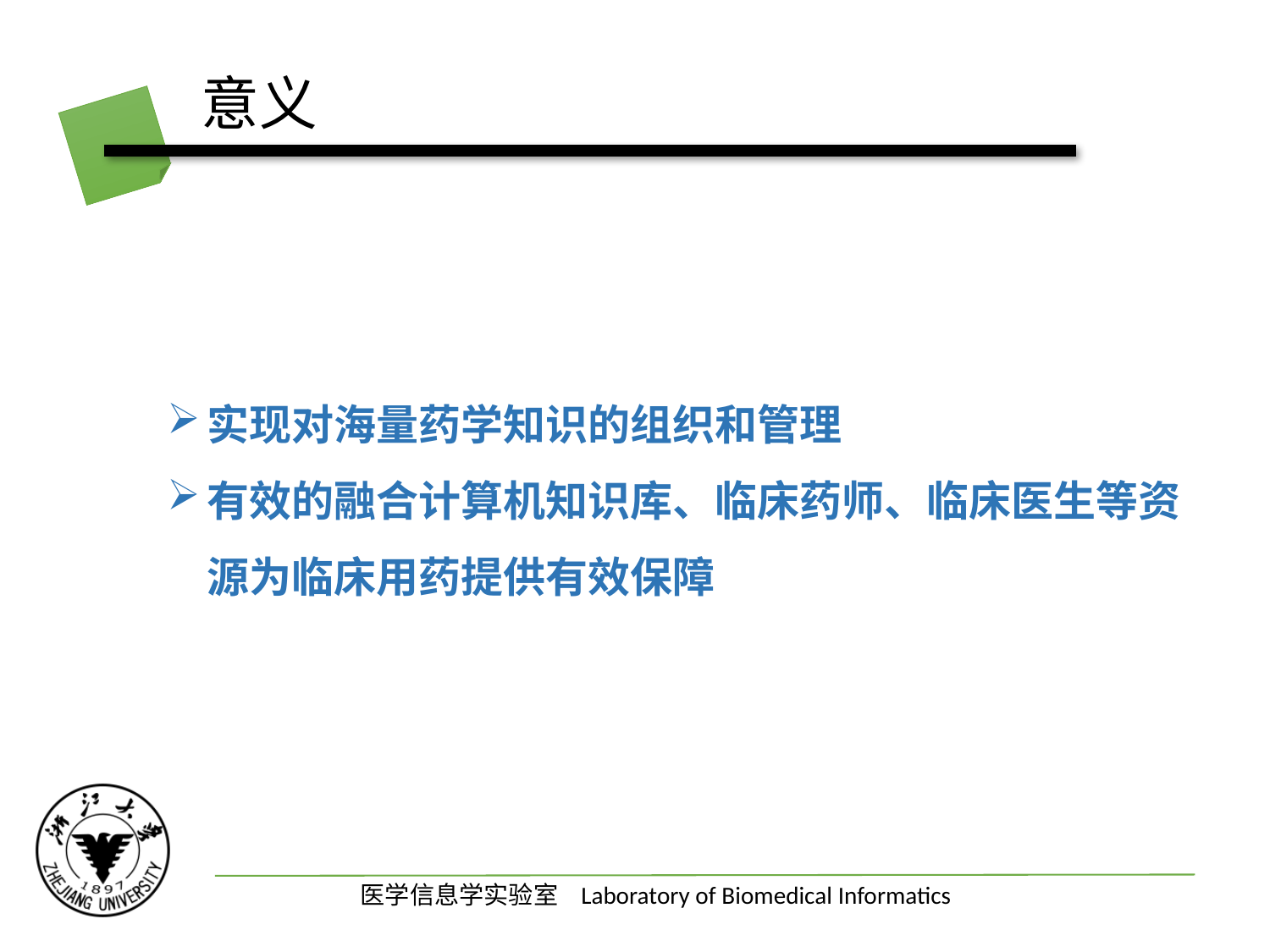

# 意义
实现对海量药学知识的组织和管理
有效的融合计算机知识库、临床药师、临床医生等资源为临床用药提供有效保障